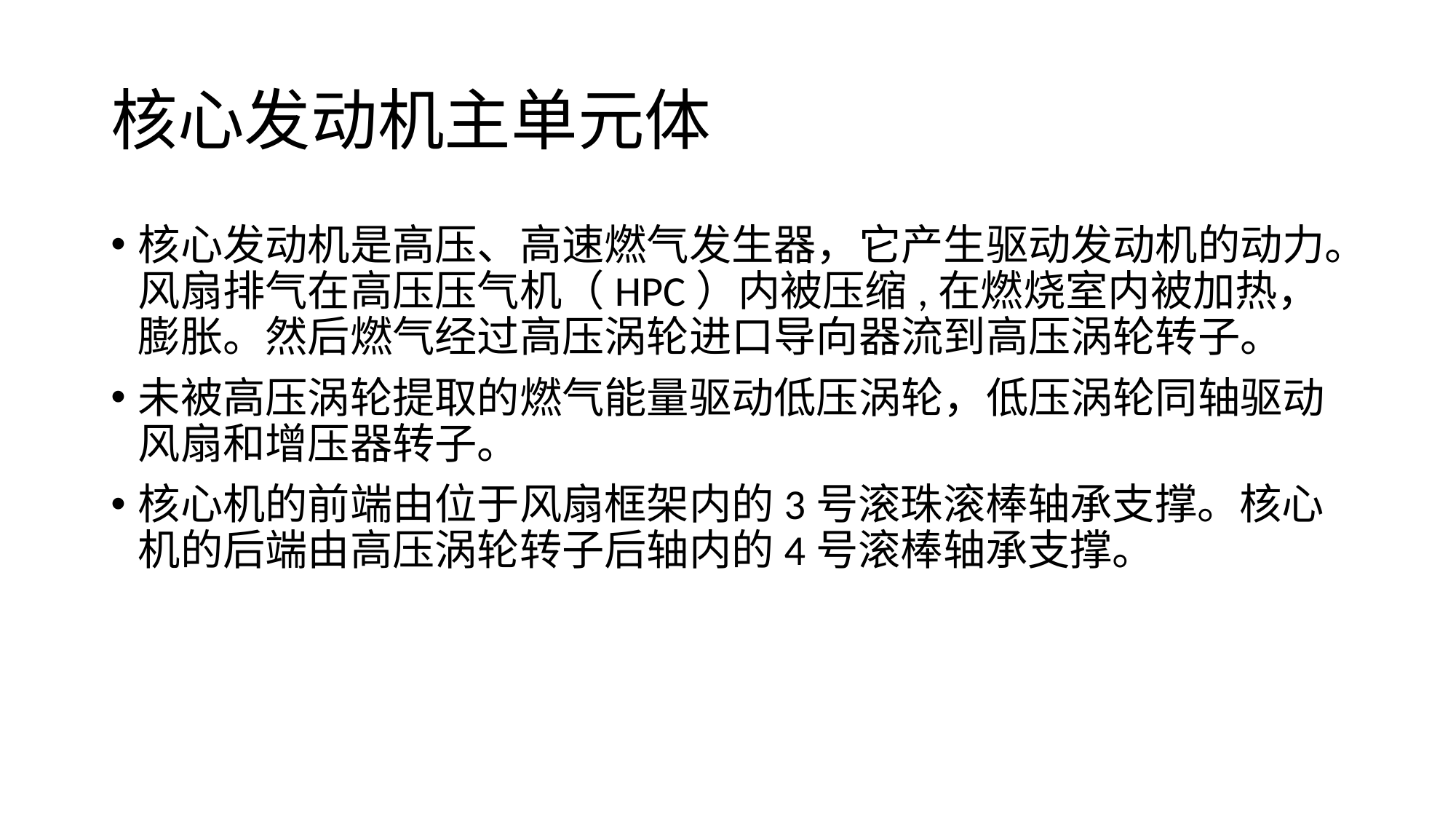

# 核心发动机主单元体
核心发动机是高压、高速燃气发生器，它产生驱动发动机的动力。风扇排气在高压压气机（HPC）内被压缩,在燃烧室内被加热，膨胀。然后燃气经过高压涡轮进口导向器流到高压涡轮转子。
未被高压涡轮提取的燃气能量驱动低压涡轮，低压涡轮同轴驱动风扇和增压器转子。
核心机的前端由位于风扇框架内的3号滚珠滚棒轴承支撑。核心机的后端由高压涡轮转子后轴内的4号滚棒轴承支撑。